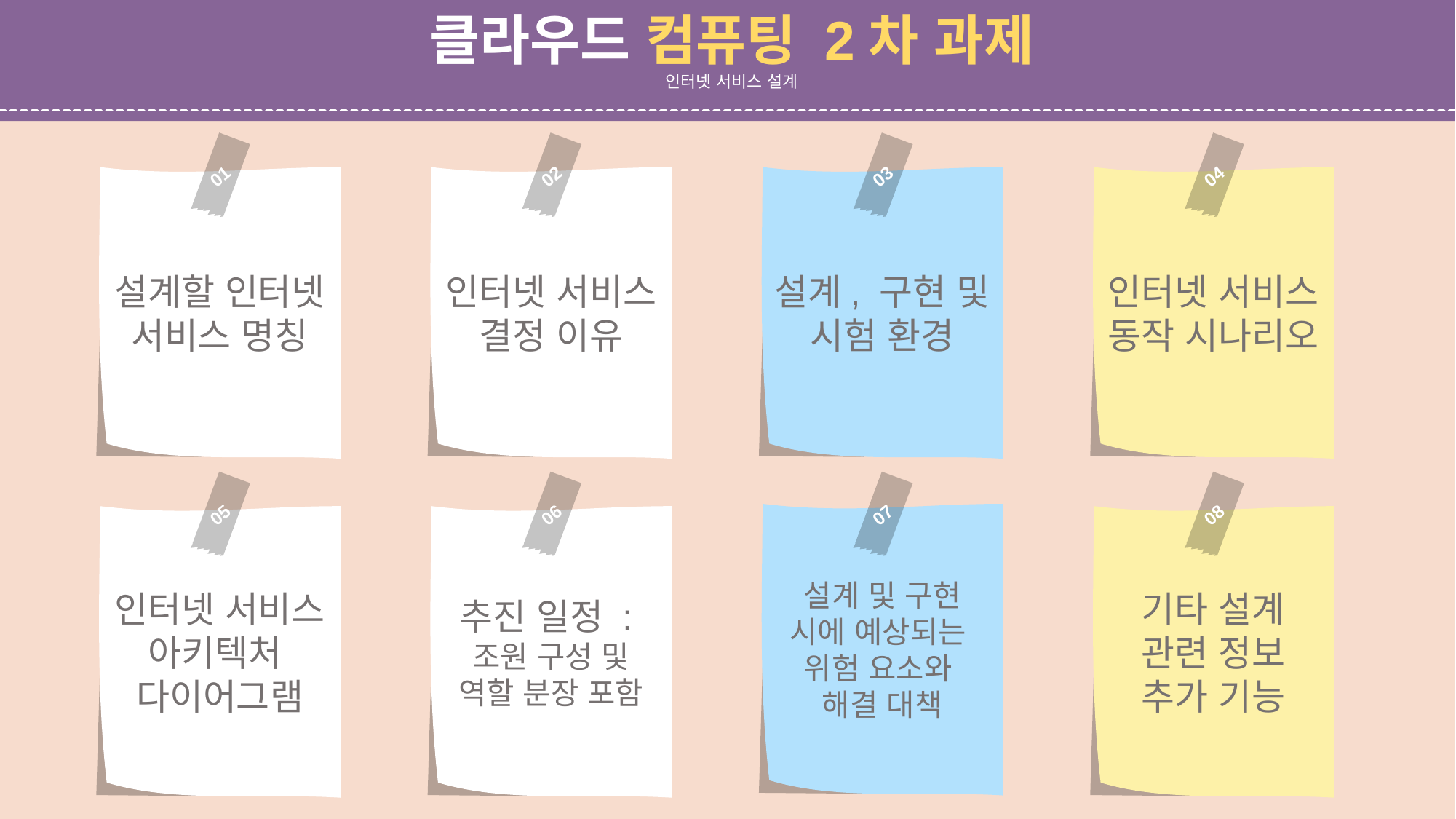

클라우드 컴퓨팅 2차 과제
인터넷 서비스 설계
01
02
03
04
설계할 인터넷 서비스 명칭

인터넷 서비스 결정 이유

설계, 구현 및 시험 환경

인터넷 서비스 동작 시나리오

05
06
07
08
설계 및 구현 시에 예상되는
위험 요소와
해결 대책

인터넷 서비스 아키텍처
다이어그램

추진 일정 :
조원 구성 및 역할 분장 포함

기타 설계 관련 정보 추가 기능